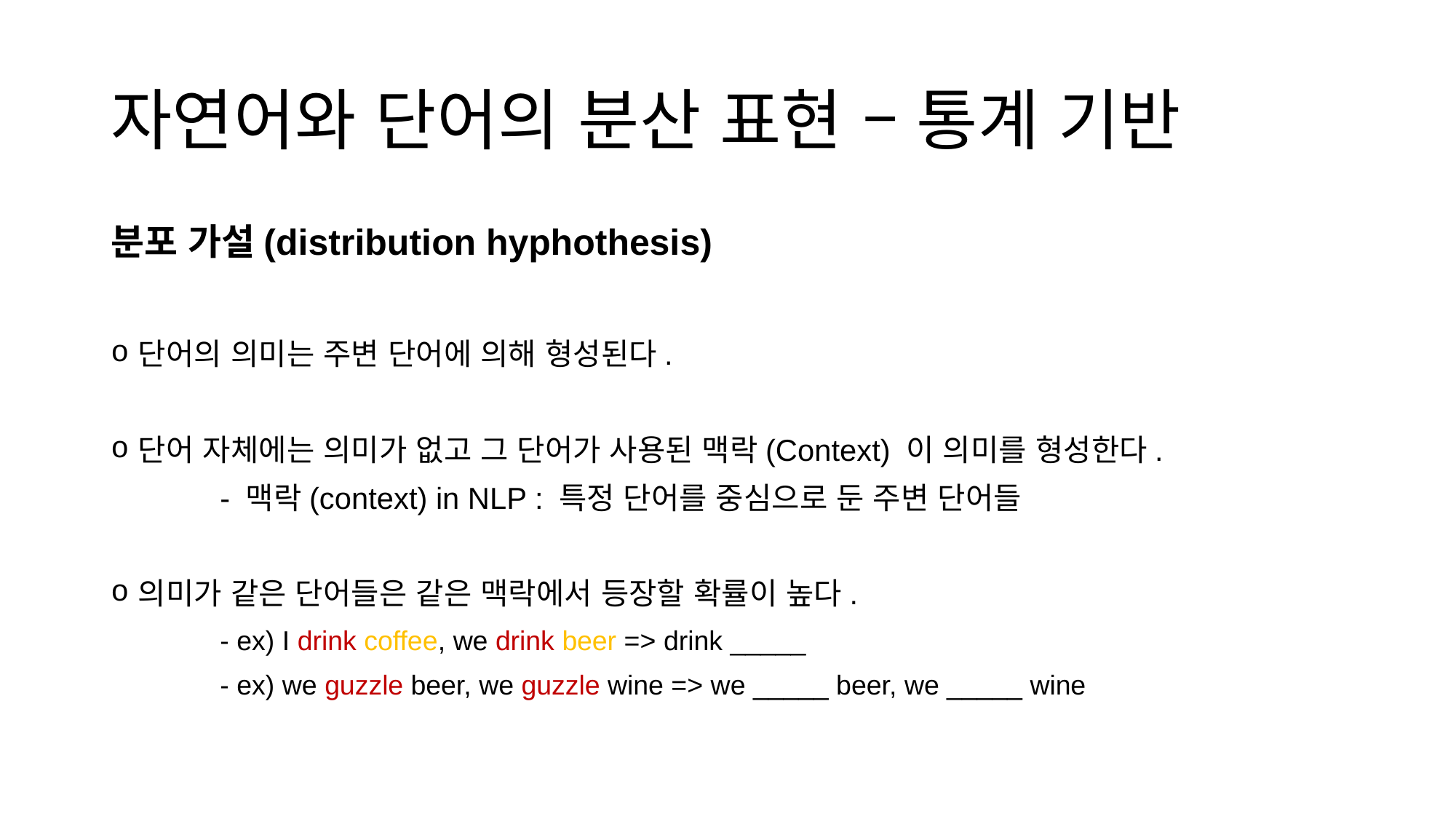

# 자연어와 단어의 분산 표현 – 통계 기반
분포 가설(distribution hyphothesis)

단어의 의미는 주변 단어에 의해 형성된다.

단어 자체에는 의미가 없고 그 단어가 사용된 맥락(Context) 이 의미를 형성한다.
	- 맥락(context) in NLP : 특정 단어를 중심으로 둔 주변 단어들

의미가 같은 단어들은 같은 맥락에서 등장할 확률이 높다.
	- ex) I drink coffee, we drink beer => drink _____
	- ex) we guzzle beer, we guzzle wine => we _____ beer, we _____ wine